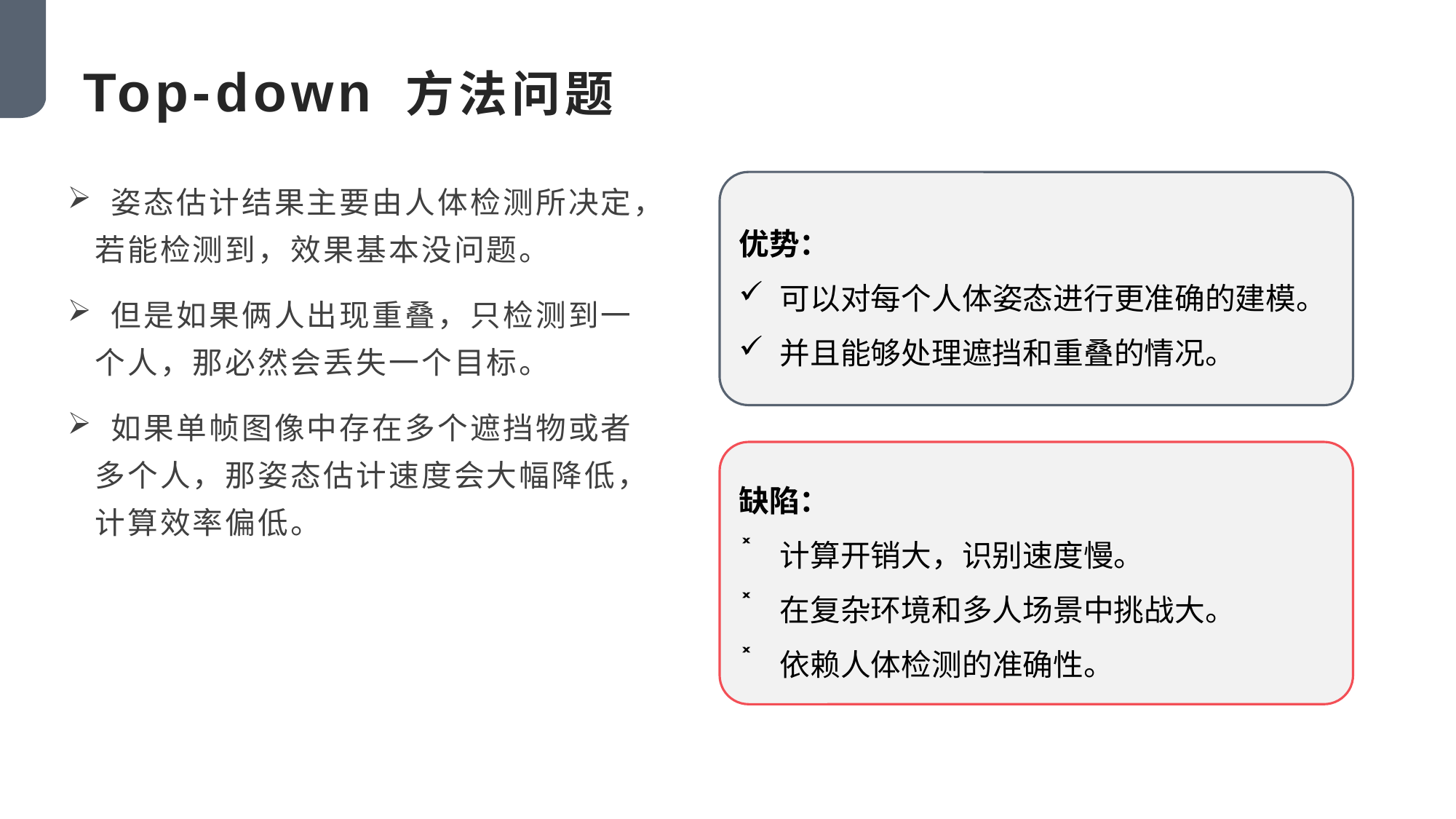

Top-down 方法问题
 姿态估计结果主要由人体检测所决定，若能检测到，效果基本没问题。
 但是如果俩人出现重叠，只检测到一个人，那必然会丢失一个目标。
 如果单帧图像中存在多个遮挡物或者多个人，那姿态估计速度会大幅降低，计算效率偏低。
优势：
可以对每个人体姿态进行更准确的建模。
并且能够处理遮挡和重叠的情况。
缺陷：
计算开销大，识别速度慢。
在复杂环境和多人场景中挑战大。
依赖人体检测的准确性。